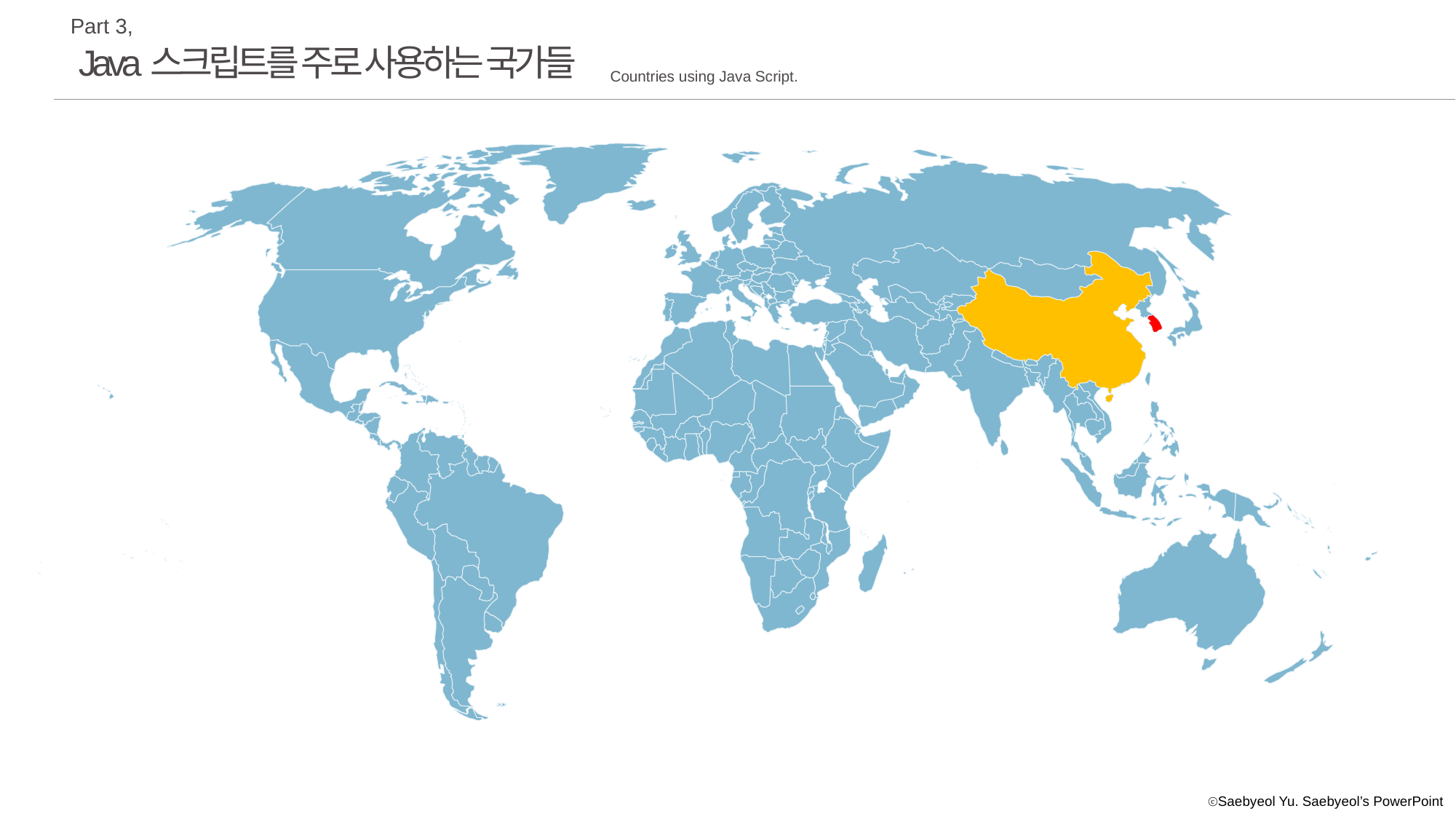

Part 3,
Java스크립트를 주로 사용하는 국가들
Countries using Java Script.